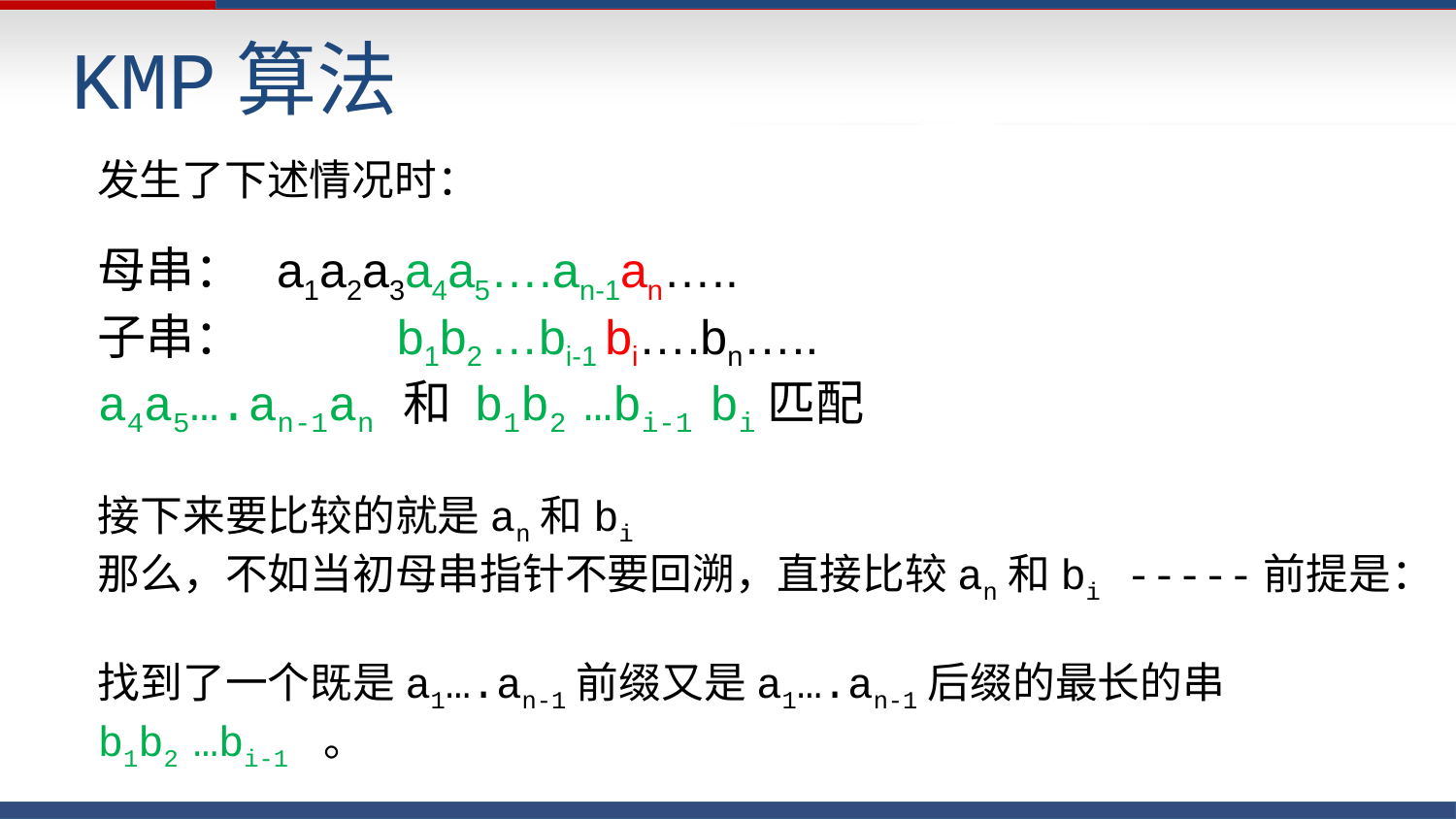

# KMP算法
发生了下述情况时：

母串：  a1a2a3a4a5….an-1an…..
子串：             b1b2 …bi-1 bi….bn…..
a4a5….an-1an 和 b1b2 …bi-1 bi匹配

接下来要比较的就是an和bi
那么，不如当初母串指针不要回溯，直接比较an和bi -----前提是：

找到了一个既是a1….an-1前缀又是a1….an-1后缀的最长的串
b1b2 …bi-1 。